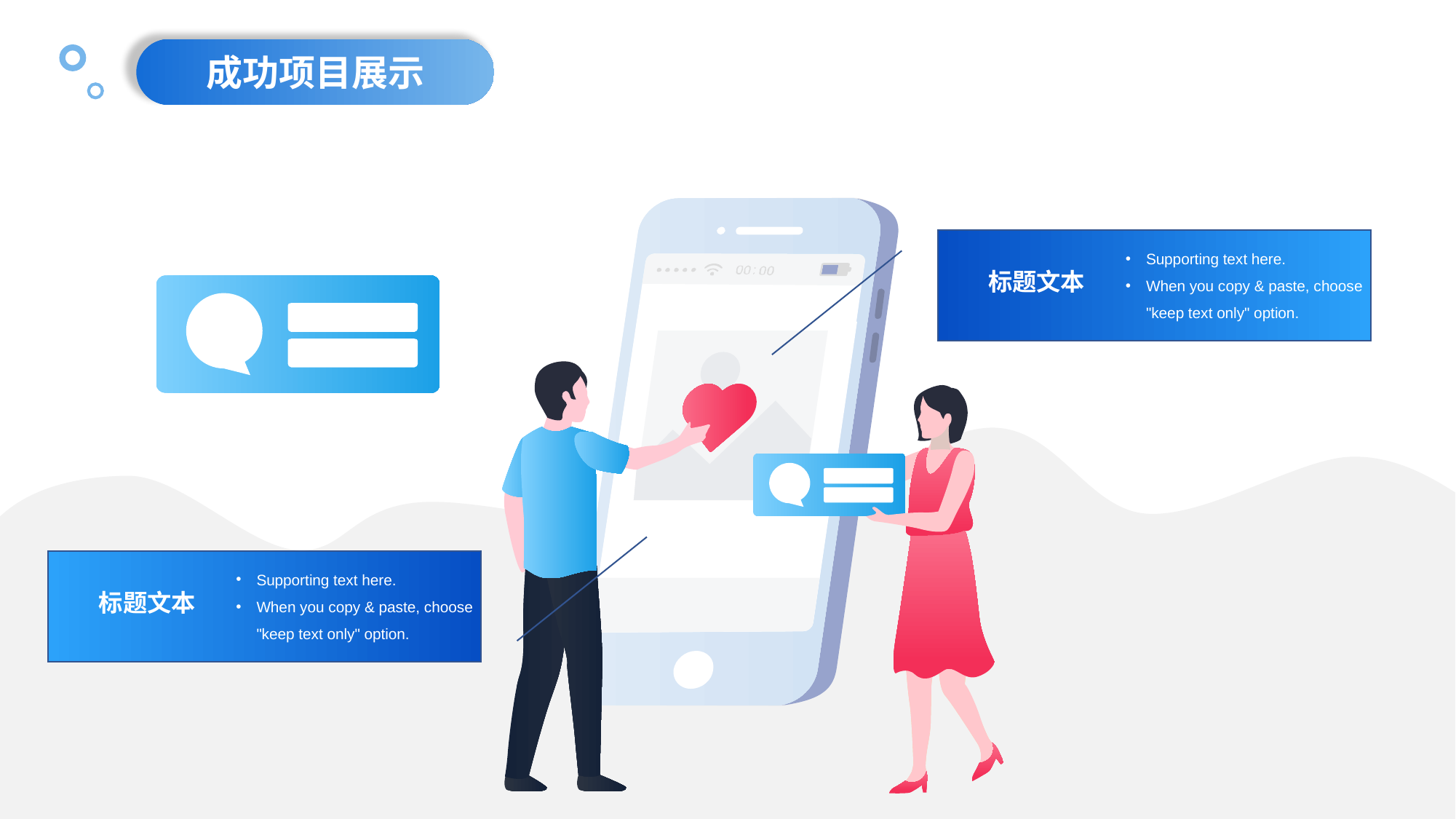

成功项目展示

Supporting text here.
When you copy & paste, choose "keep text only" option.
标题文本

Supporting text here.
When you copy & paste, choose "keep text only" option.
标题文本